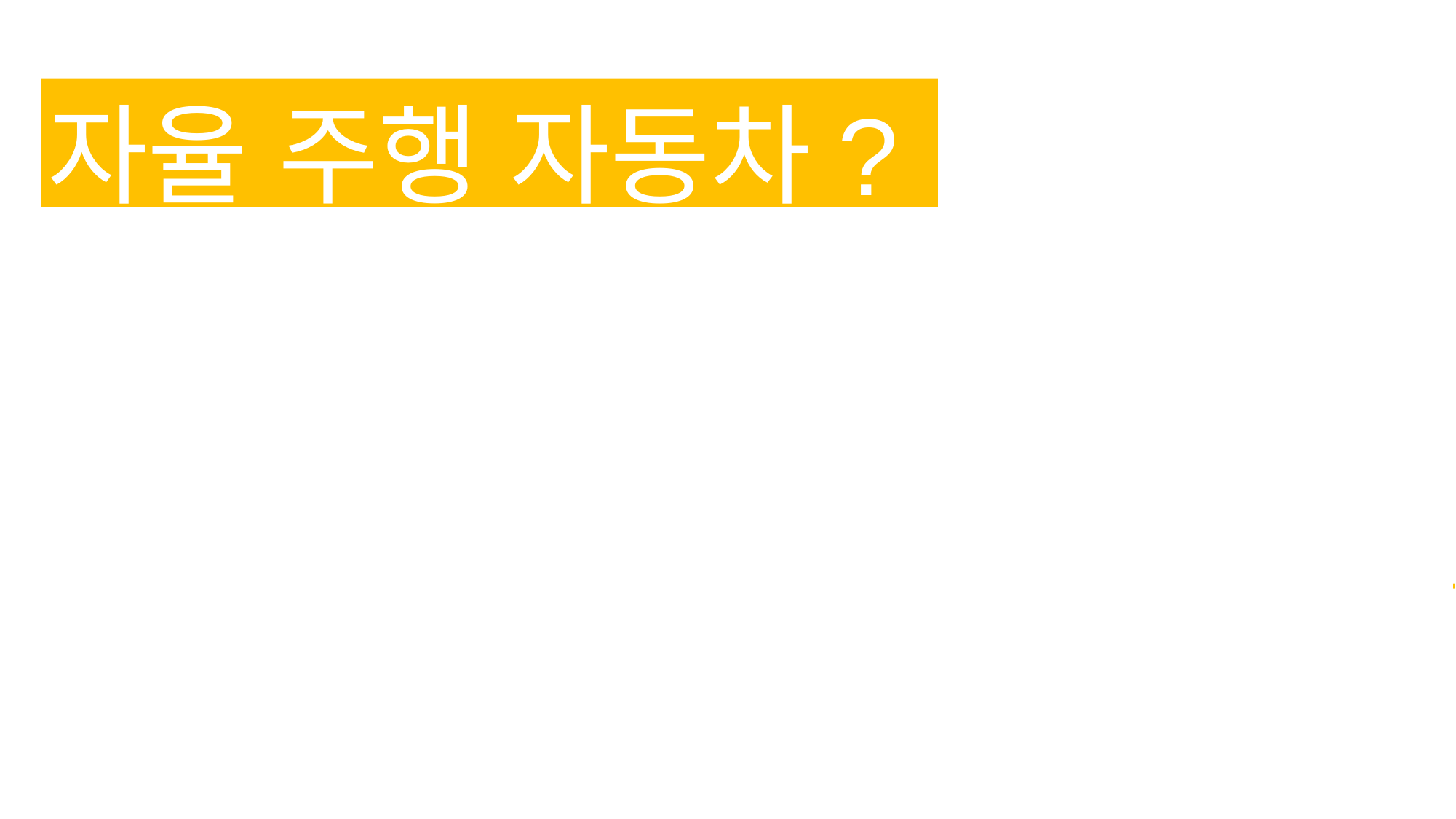

자율 주행 자동차?
운전자의 조작 없이
스스로 주행하는 자동차